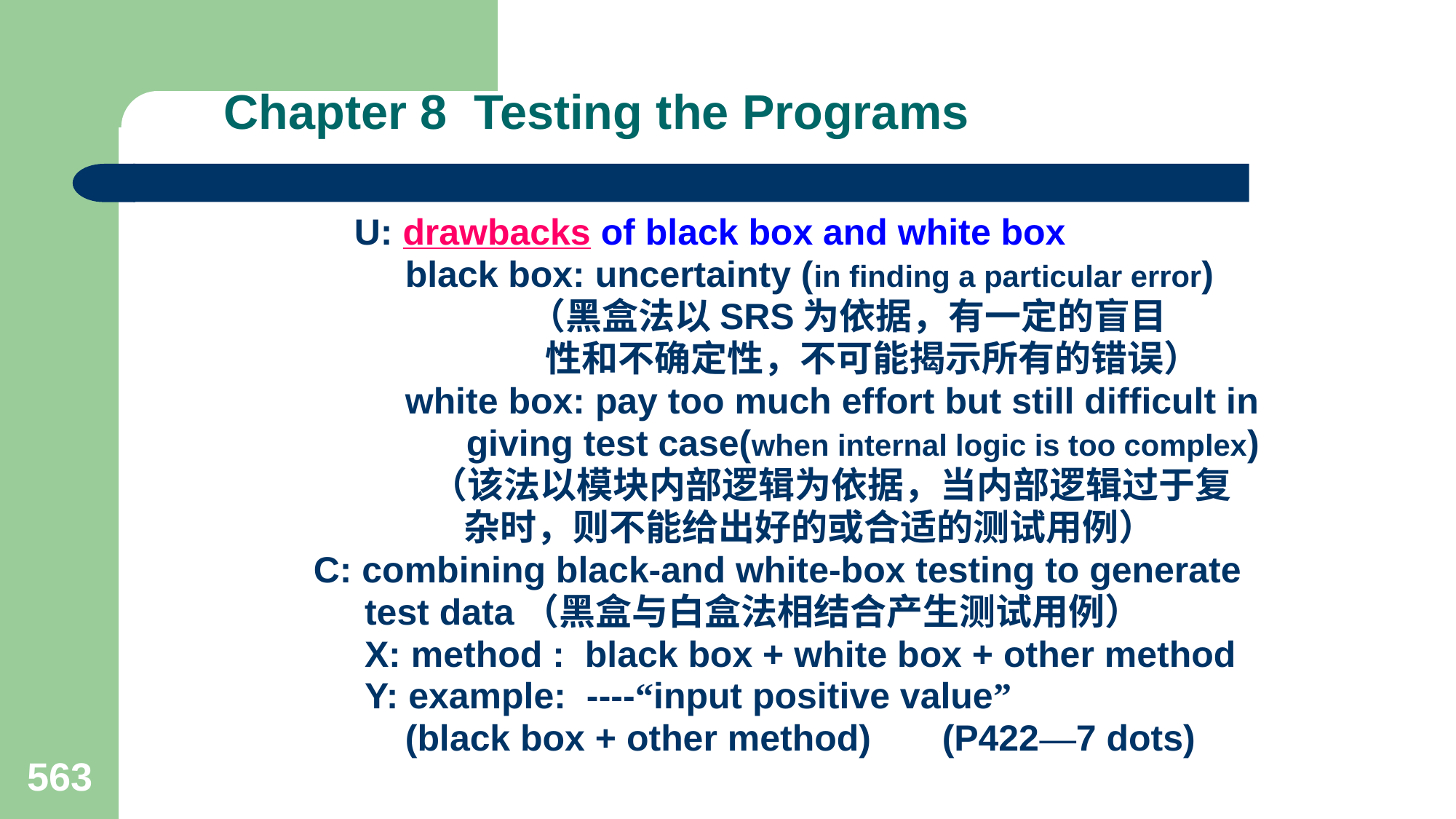

# Chapter 8  Testing the Programs
       U: drawbacks of black box and white box
            black box: uncertainty (in finding a particular error)
                             （黑盒法以SRS为依据，有一定的盲目
                               性和不确定性，不可能揭示所有的错误）
            white box: pay too much effort but still difficult in
                  giving test case(when internal logic is too complex)
                 （该法以模块内部逻辑为依据，当内部逻辑过于复
                     杂时，则不能给出好的或合适的测试用例）
   C: combining black-and white-box testing to generate
        test data（黑盒与白盒法相结合产生测试用例）
        X: method :  black box + white box + other method
        Y: example:  ----“input positive value”
            (black box + other method)       (P422—7 dots)
563